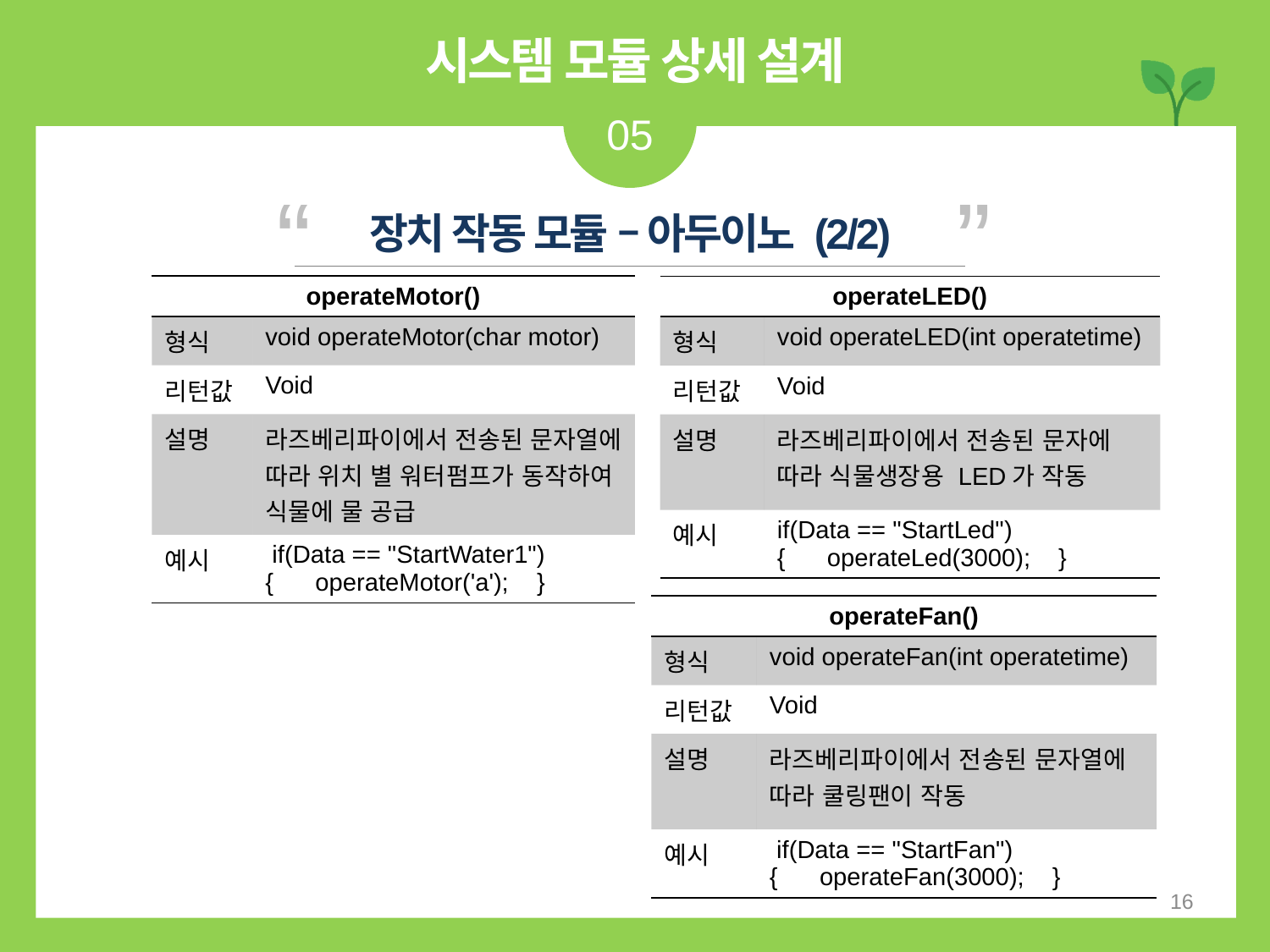

시스템 모듈 상세 설계

05

“                      ”
장치 작동 모듈 – 아두이노 (2/2)
| operateMotor() |  |
| --- | --- |
| 형식 | void operateMotor(char motor) |
| 리턴값 | Void |
| 설명 | 라즈베리파이에서 전송된 문자열에 따라 위치 별 워터펌프가 동작하여 식물에 물 공급 |
| 예시 | if(Data == "StartWater1") { operateMotor('a'); } |
| operateLED() |  |
| --- | --- |
| 형식 | void operateLED(int operatetime) |
| 리턴값 | Void |
| 설명 | 라즈베리파이에서 전송된 문자에 따라 식물생장용 LED가 작동 |
| 예시 | if(Data == "StartLed") { operateLed(3000); } |
| operateFan() |  |
| --- | --- |
| 형식 | void operateFan(int operatetime) |
| 리턴값 | Void |
| 설명 | 라즈베리파이에서 전송된 문자열에 따라 쿨링팬이 작동 |
| 예시 | if(Data == "StartFan") { operateFan(3000); } |
16